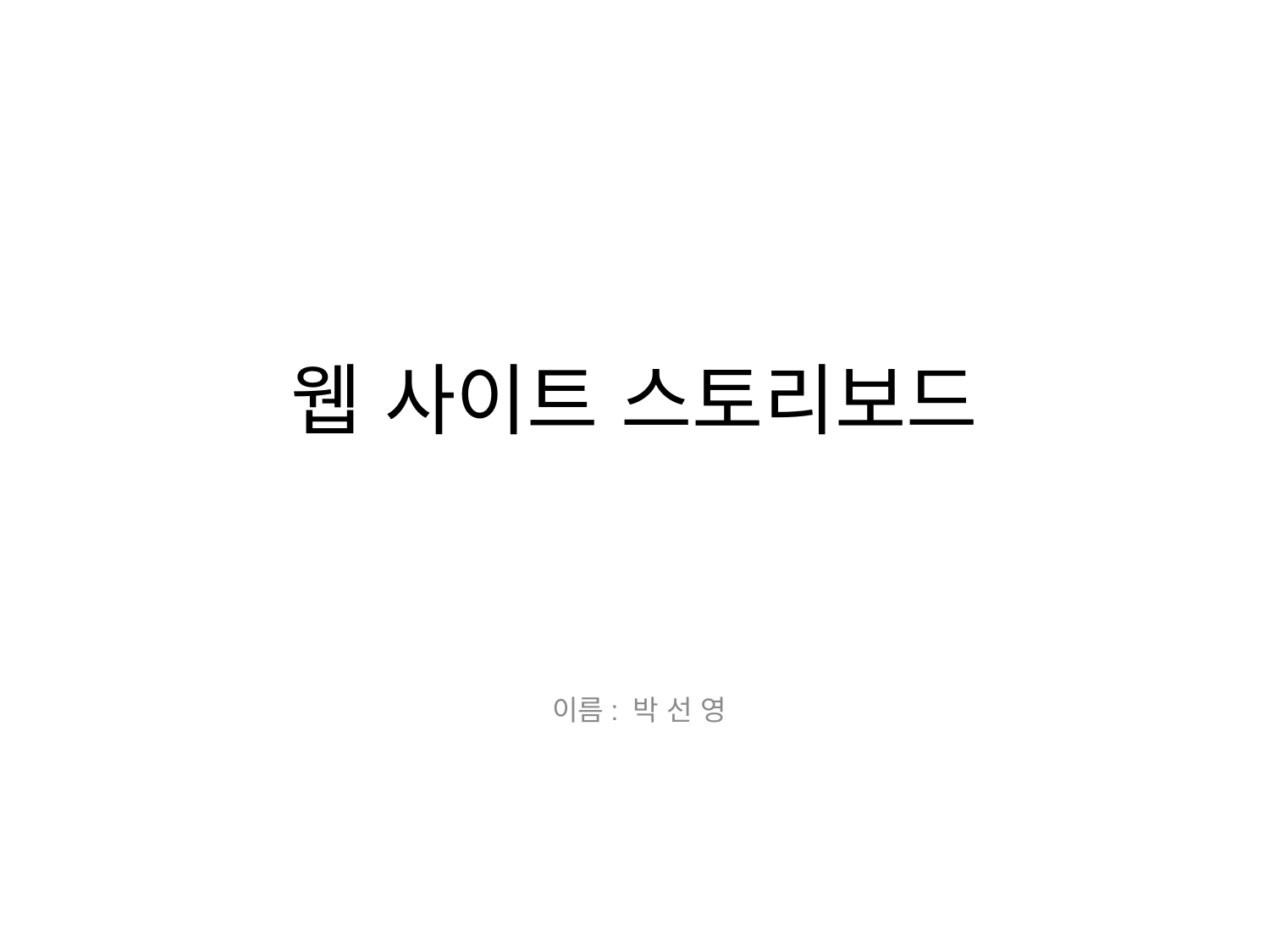

# 웹 사이트 스토리보드
이름: 박 선 영